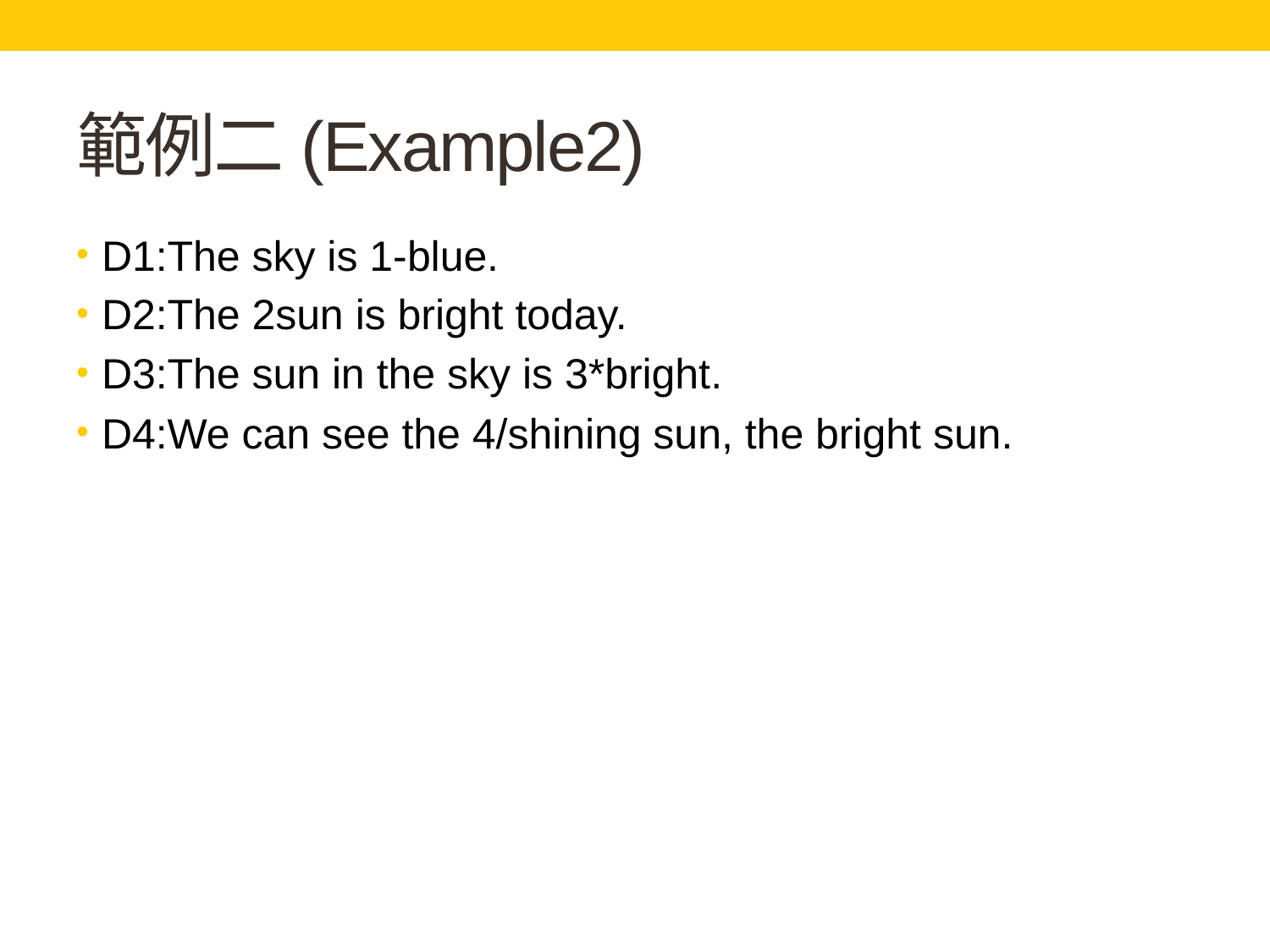

# 範例二(Example2)
D1:The sky is 1-blue.
D2:The 2sun is bright today.
D3:The sun in the sky is 3*bright.
D4:We can see the 4/shining sun, the bright sun.